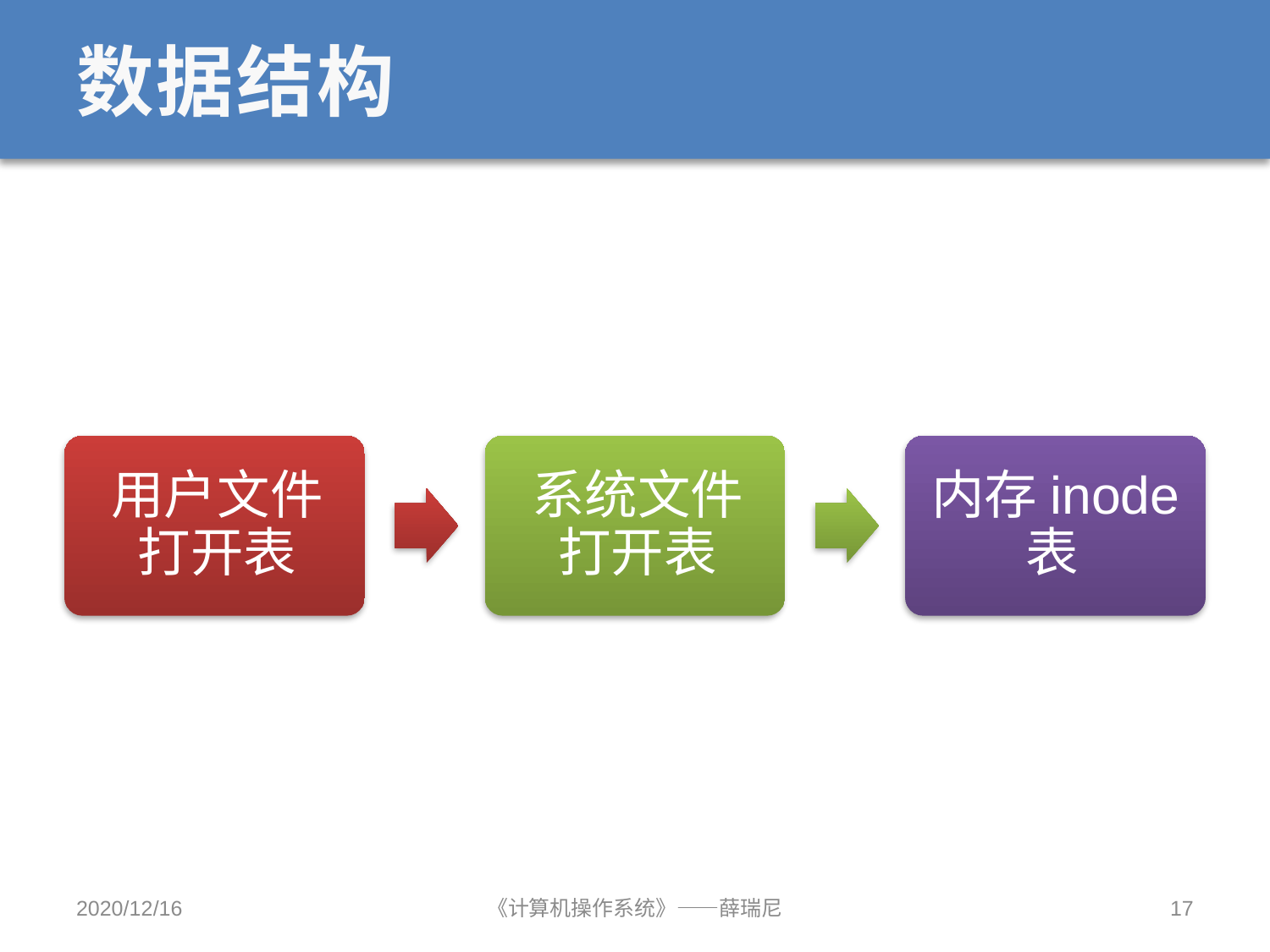

# 数据结构
用户文件打开表

系统文件打开表

内存inode表
2020/12/16
《计算机操作系统》——薛瑞尼
17